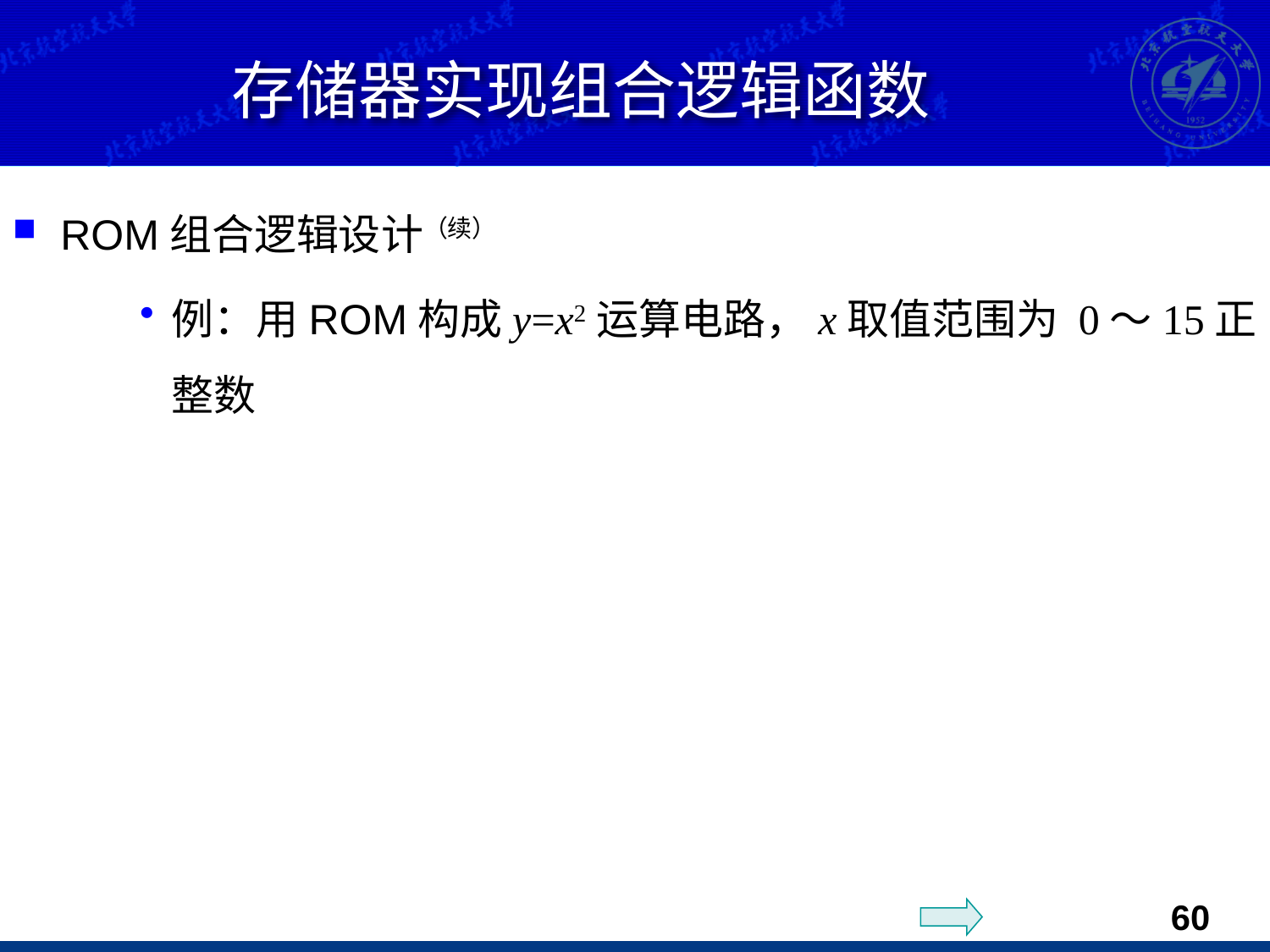

# 存储器实现组合逻辑函数
ROM组合逻辑设计（续）
例：用ROM构成y=x2运算电路，x取值范围为 0～15正整数
60